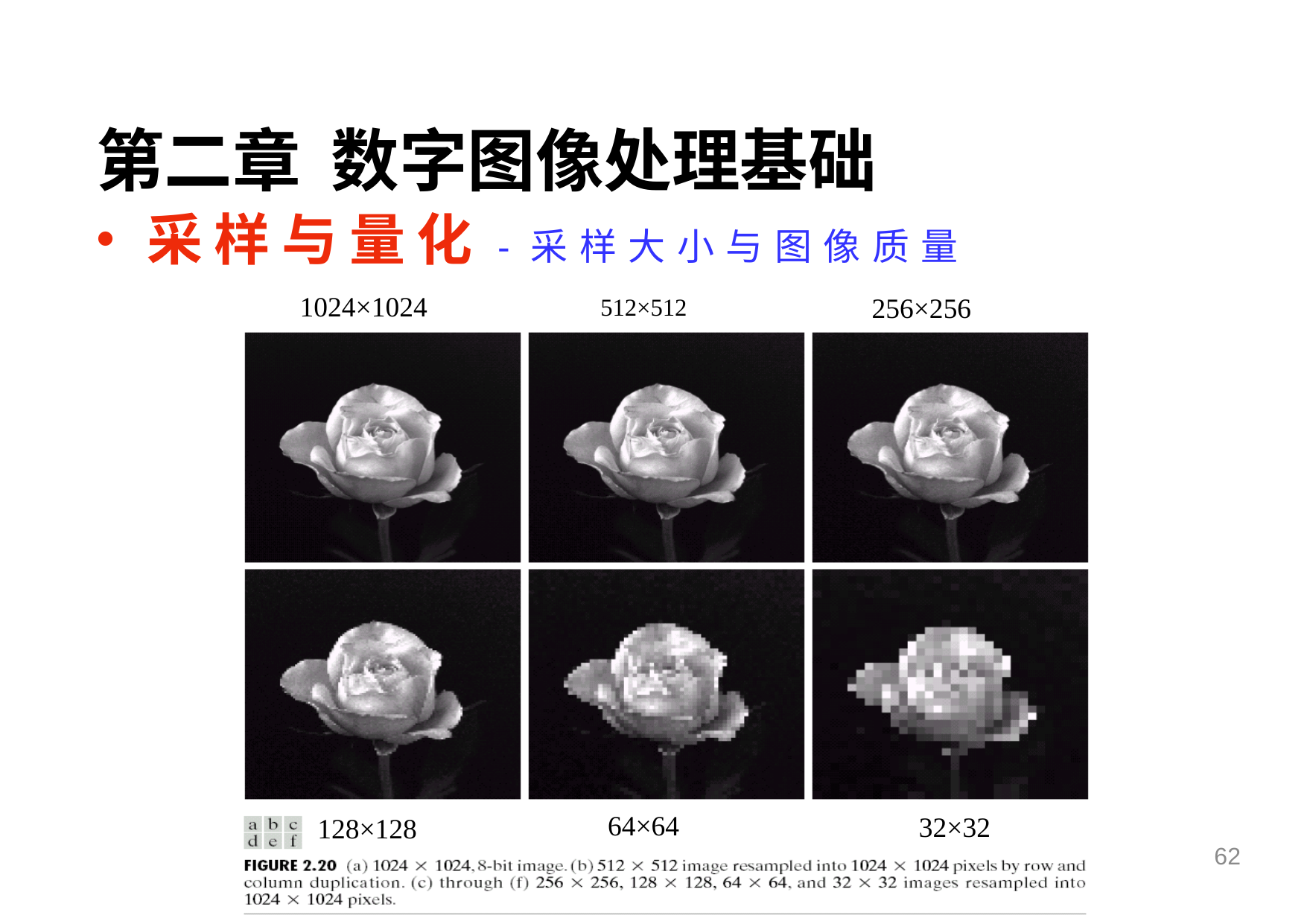

第二章  数字图像处理基础
•	采样与量化-采样大小与图像质量
256×256
1024×1024	512×512

64×64
32×32
128×128
62